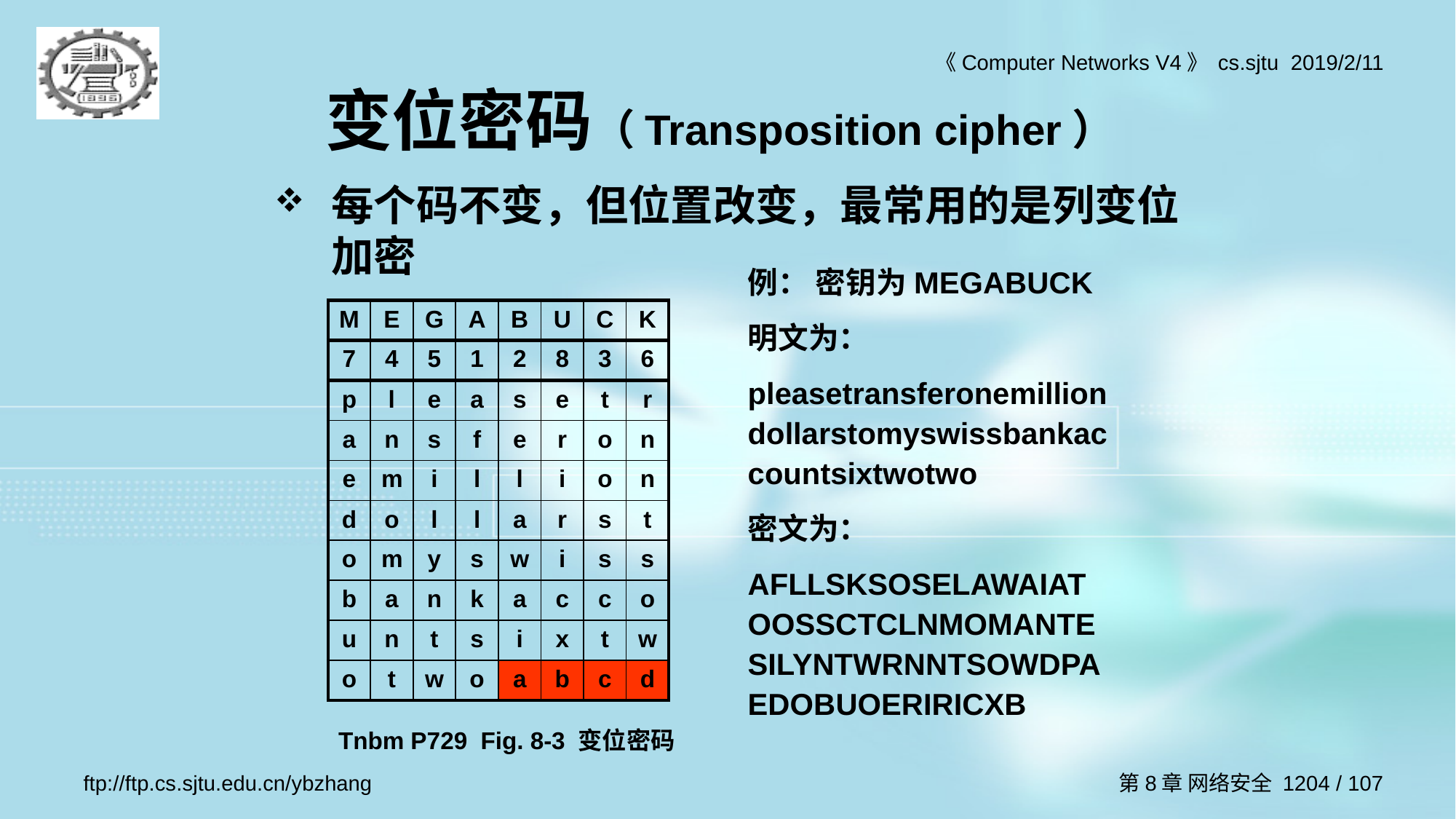

# 变位密码（Transposition cipher）
每个码不变，但位置改变，最常用的是列变位加密
例： 密钥为MEGABUCK
明文为：
pleasetransferonemilliondollarstomyswissbankaccountsixtwotwo
密文为：
AFLLSKSOSELAWAIATOOSSCTCLNMOMANTESILYNTWRNNTSOWDPAEDOBUOERIRICXB
| M | E | G | A | B | U | C | K |
| --- | --- | --- | --- | --- | --- | --- | --- |
| 7 | 4 | 5 | 1 | 2 | 8 | 3 | 6 |
| p | l | e | a | s | e | t | r |
| a | n | s | f | e | r | o | n |
| e | m | i | l | l | i | o | n |
| d | o | l | l | a | r | s | t |
| o | m | y | s | w | i | s | s |
| b | a | n | k | a | c | c | o |
| u | n | t | s | i | x | t | w |
| o | t | w | o | a | b | c | d |
Tnbm P729  Fig. 8-3 变位密码